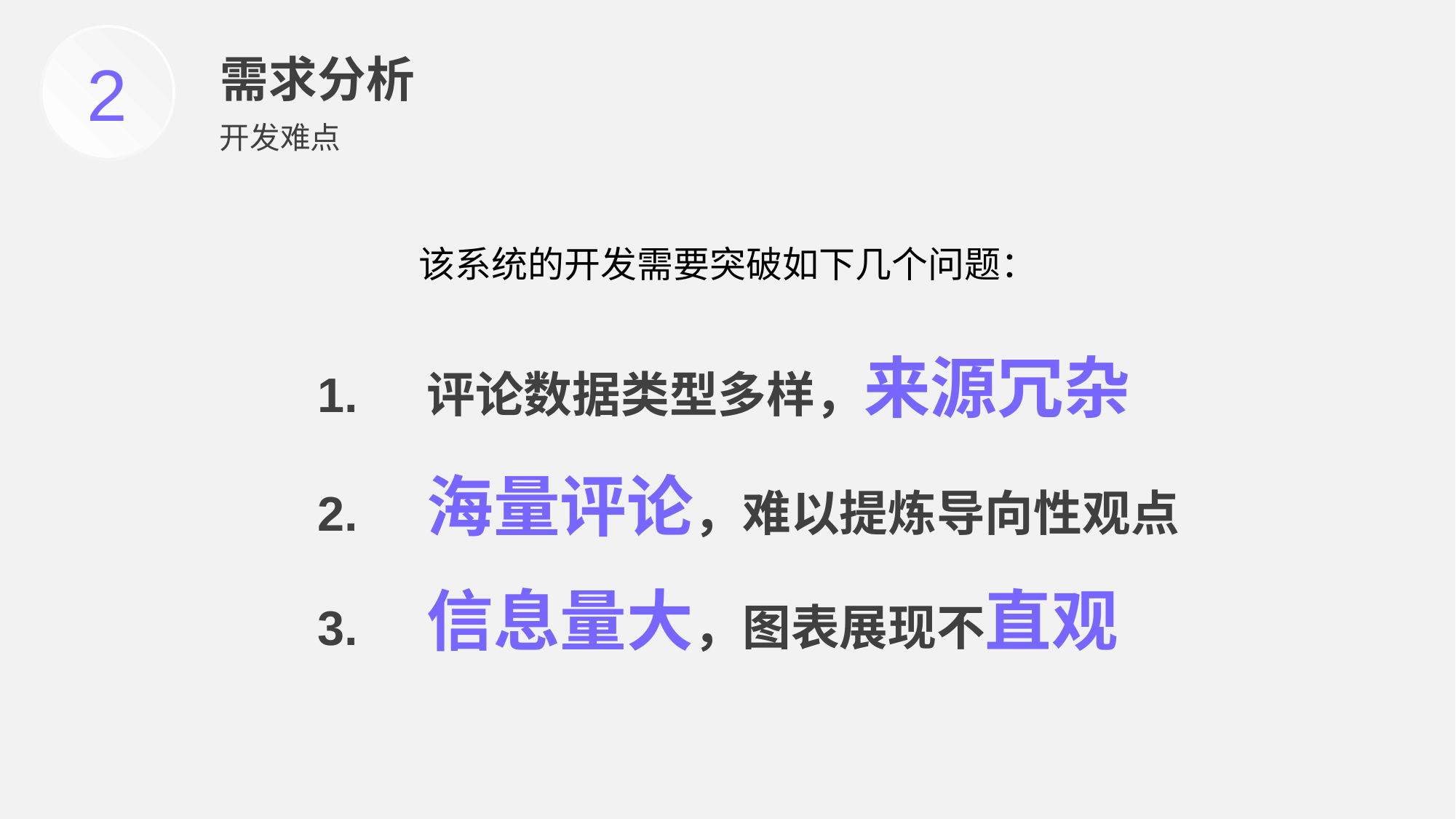

2
需求分析
开发难点
该系统的开发需要突破如下几个问题：
1.	评论数据类型多样，来源冗杂
2.	海量评论，难以提炼导向性观点
3.	信息量大，图表展现不直观